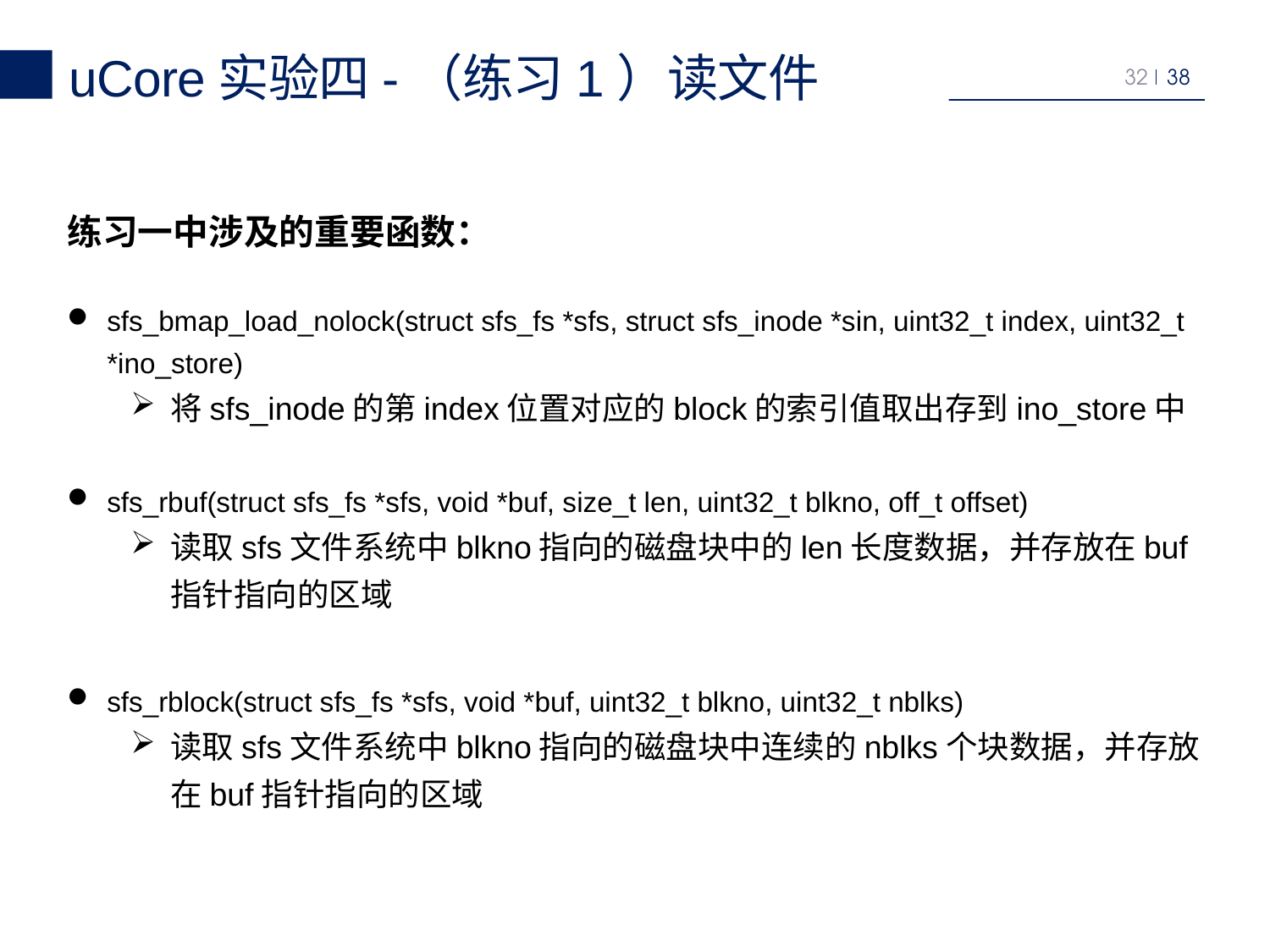

uCore实验四-（练习1）读文件

32
练习一中涉及的重要函数：
sfs_bmap_load_nolock(struct sfs_fs *sfs, struct sfs_inode *sin, uint32_t index, uint32_t *ino_store)
将sfs_inode的第index位置对应的block的索引值取出存到ino_store中
sfs_rbuf(struct sfs_fs *sfs, void *buf, size_t len, uint32_t blkno, off_t offset)
读取sfs文件系统中blkno指向的磁盘块中的len长度数据，并存放在buf指针指向的区域
sfs_rblock(struct sfs_fs *sfs, void *buf, uint32_t blkno, uint32_t nblks)
读取sfs文件系统中blkno指向的磁盘块中连续的nblks个块数据，并存放在buf指针指向的区域